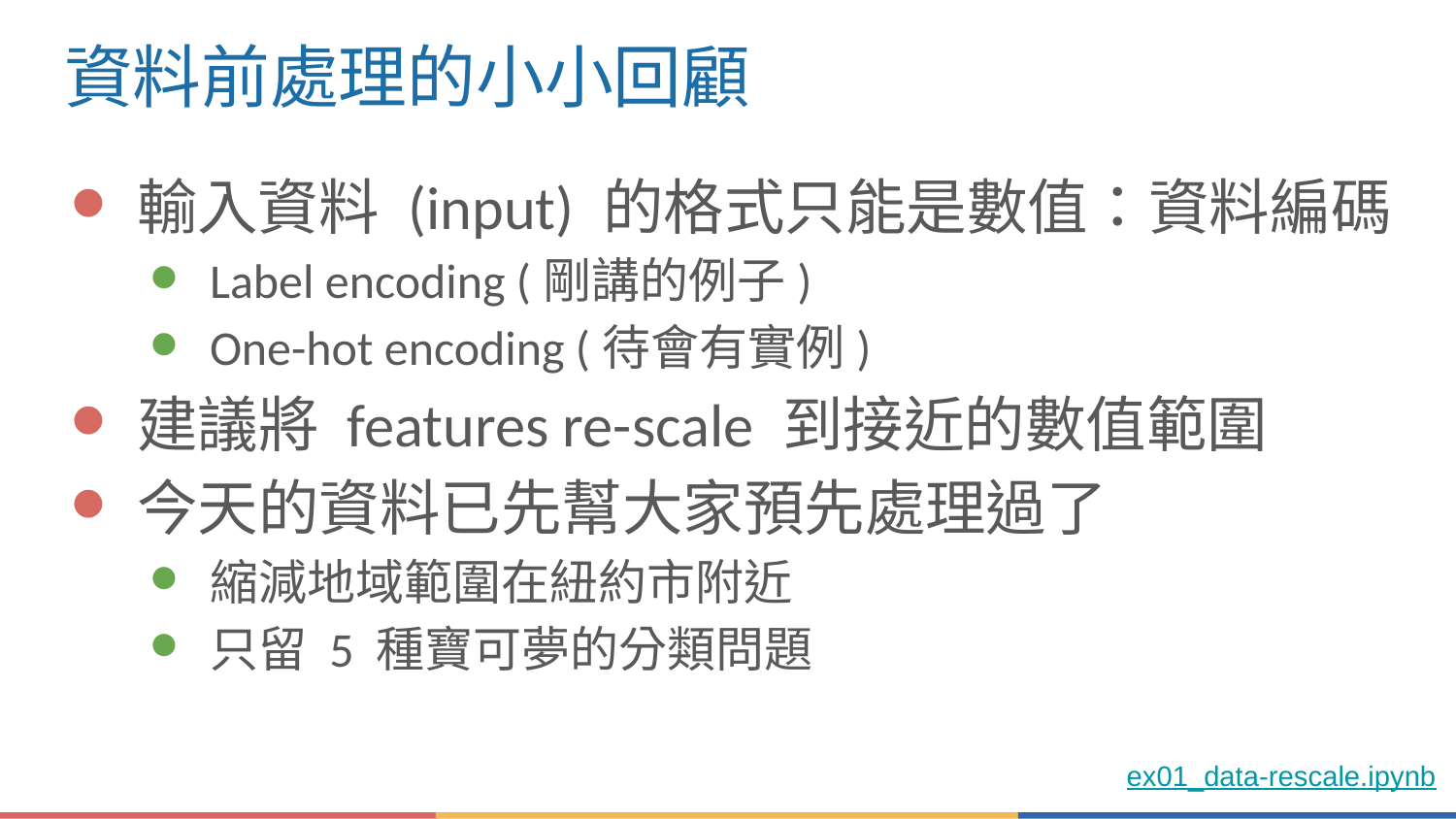

# 資料前處理的小小回顧
輸入資料 (input) 的格式只能是數值：資料編碼
Label encoding (剛講的例子)
One-hot encoding (待會有實例)
建議將 features re-scale 到接近的數值範圍
今天的資料已先幫大家預先處理過了
縮減地域範圍在紐約市附近
只留 5 種寶可夢的分類問題
ex01_data-rescale.ipynb